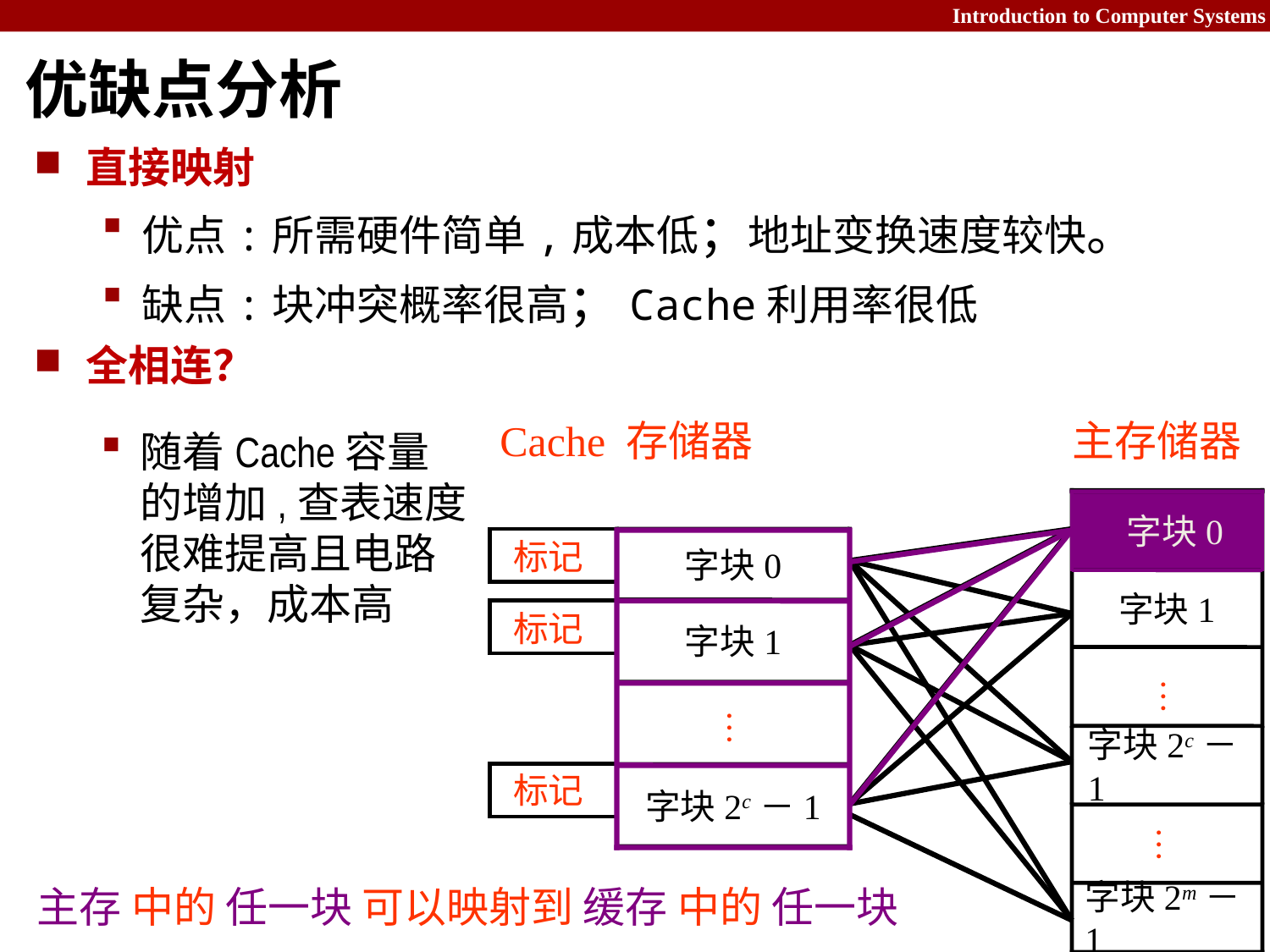

# 优缺点分析
直接映射
优点:所需硬件简单,成本低；地址变换速度较快。
缺点:块冲突概率很高；Cache利用率很低
全相连？

Cache 存储器
主存储器
 字块0

标记
字块0

字块1

字块1

标记

…

…
字块2c－1

标记

字块2c－1

…

字块2m－1

随着Cache容量的增加,查表速度很难提高且电路复杂，成本高

 字块0

主存 中的 任一块 可以映射到 缓存 中的 任一块